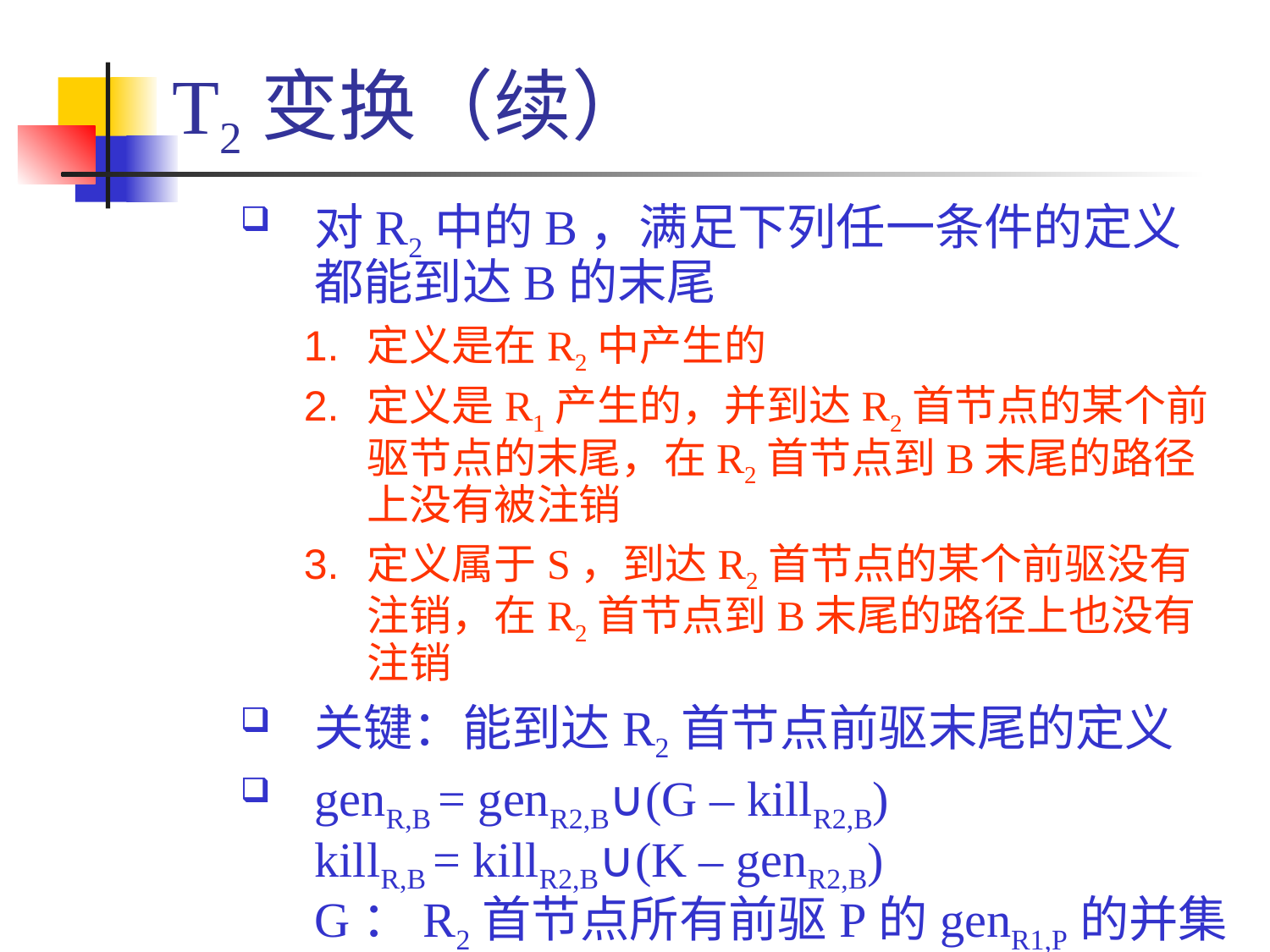

# T2变换（续）
对R2中的B，满足下列任一条件的定义都能到达B的末尾
定义是在R2中产生的
定义是R1产生的，并到达R2首节点的某个前驱节点的末尾，在R2首节点到B末尾的路径上没有被注销
定义属于S，到达R2首节点的某个前驱没有注销，在R2首节点到B末尾的路径上也没有注销
关键：能到达R2首节点前驱末尾的定义
genR,B = genR2,B∪(G – killR2,B)
killR,B = killR2,B∪(K – genR2,B)
G：R2首节点所有前驱P的genR1,P的并集
K：R2首节点所有前驱P的killR1,P的交集